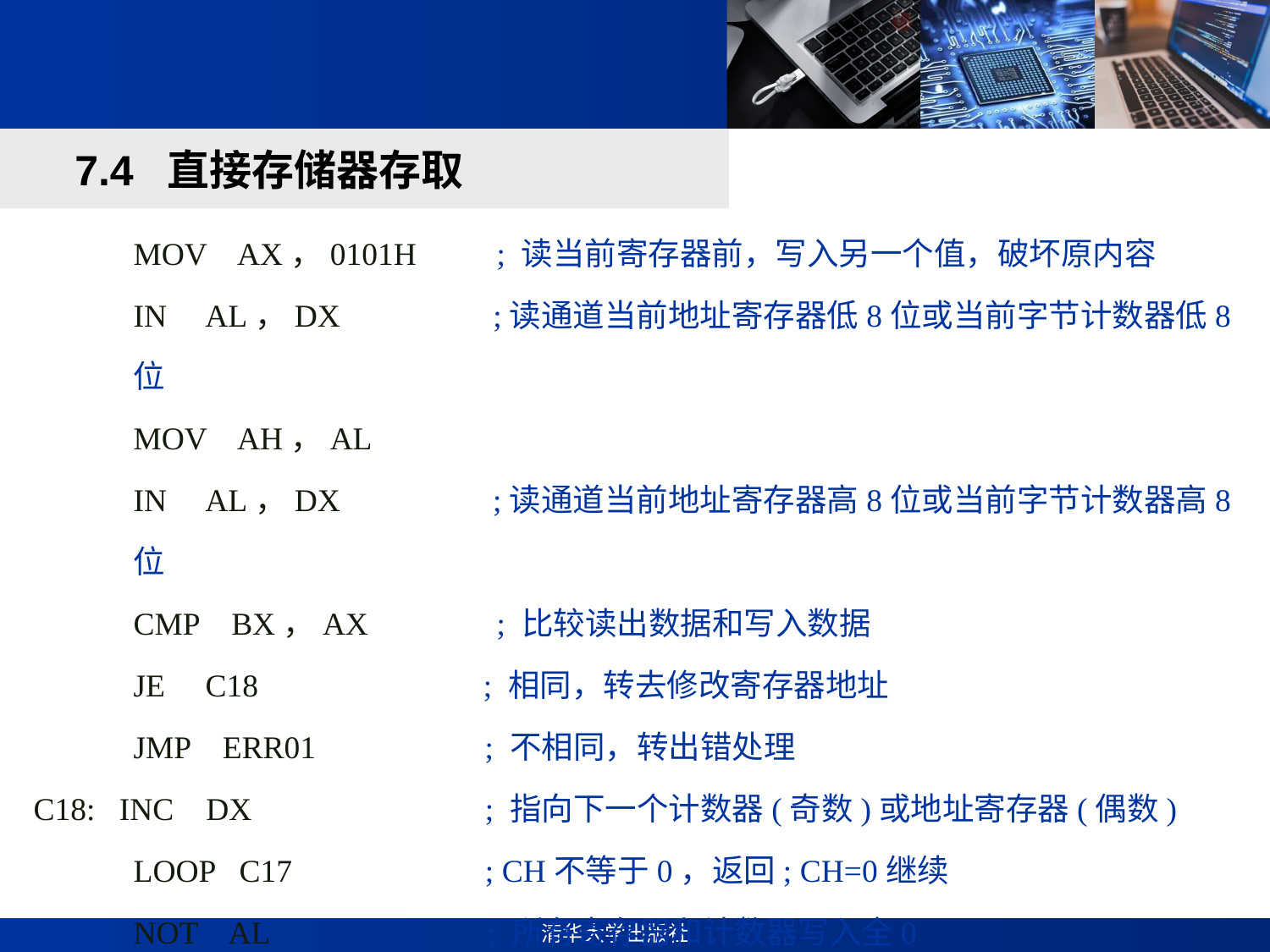

#
7.4  直接存储器存取
MOV    AX，0101H          ; 读当前寄存器前，写入另一个值，破坏原内容
IN     AL，DX                   ;读通道当前地址寄存器低8位或当前字节计数器低8位
MOV    AH，AL
IN     AL，DX                   ;读通道当前地址寄存器高8位或当前字节计数器高8位
CMP    BX，AX                ; 比较读出数据和写入数据
JE     C18                            ; 相同，转去修改寄存器地址
JMP    ERR01                     ; 不相同，转出错处理
C18:   INC    DX                             ; 指向下一个计数器(奇数)或地址寄存器(偶数)
LOOP   C17                        ; CH不等于0，返回; CH=0继续
NOT    AL                           ; 所有寄存器和计数器写入全0
JZ     C16